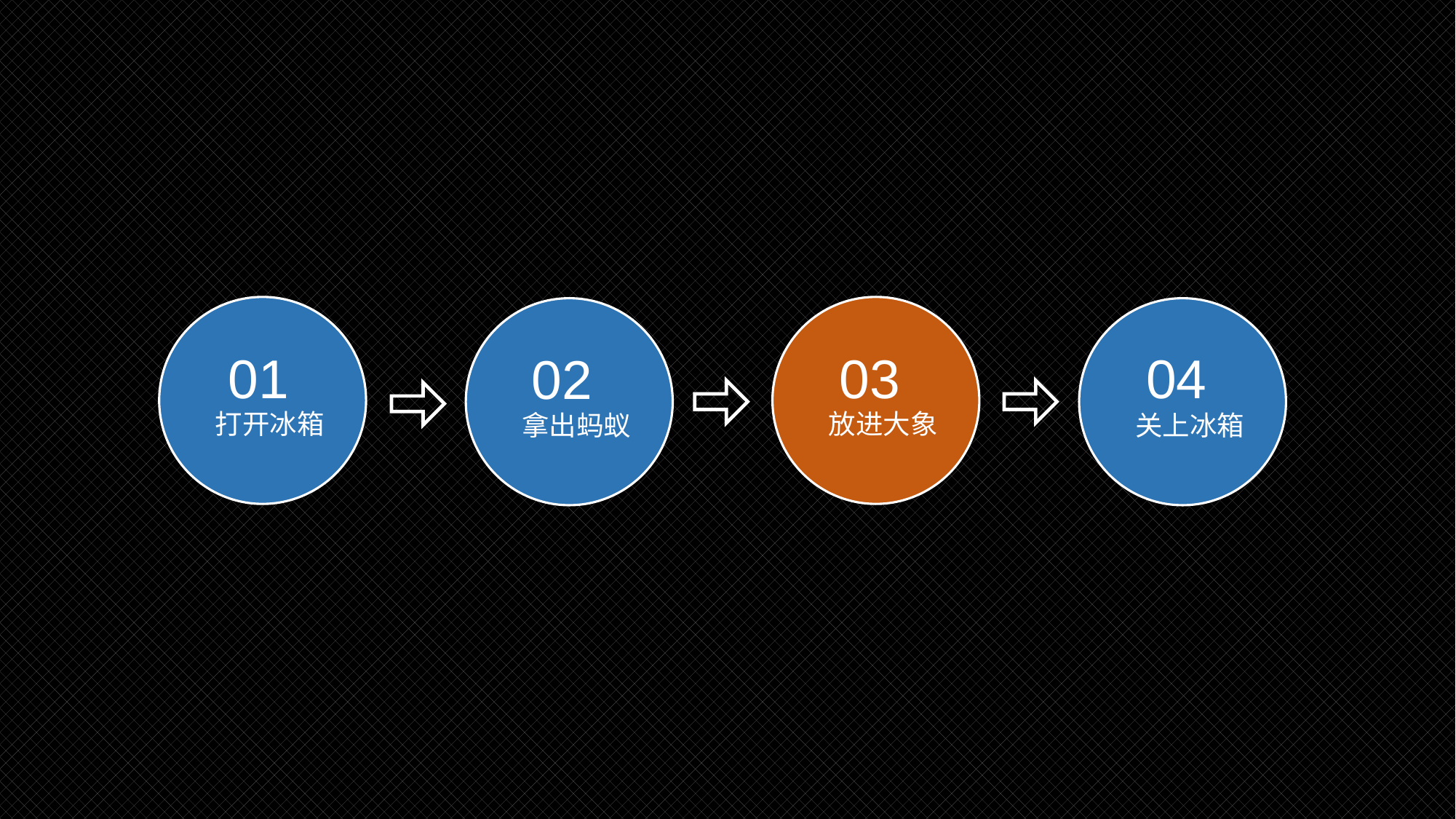

01
打开冰箱

03
放进大象

02
拿出蚂蚁

04
关上冰箱